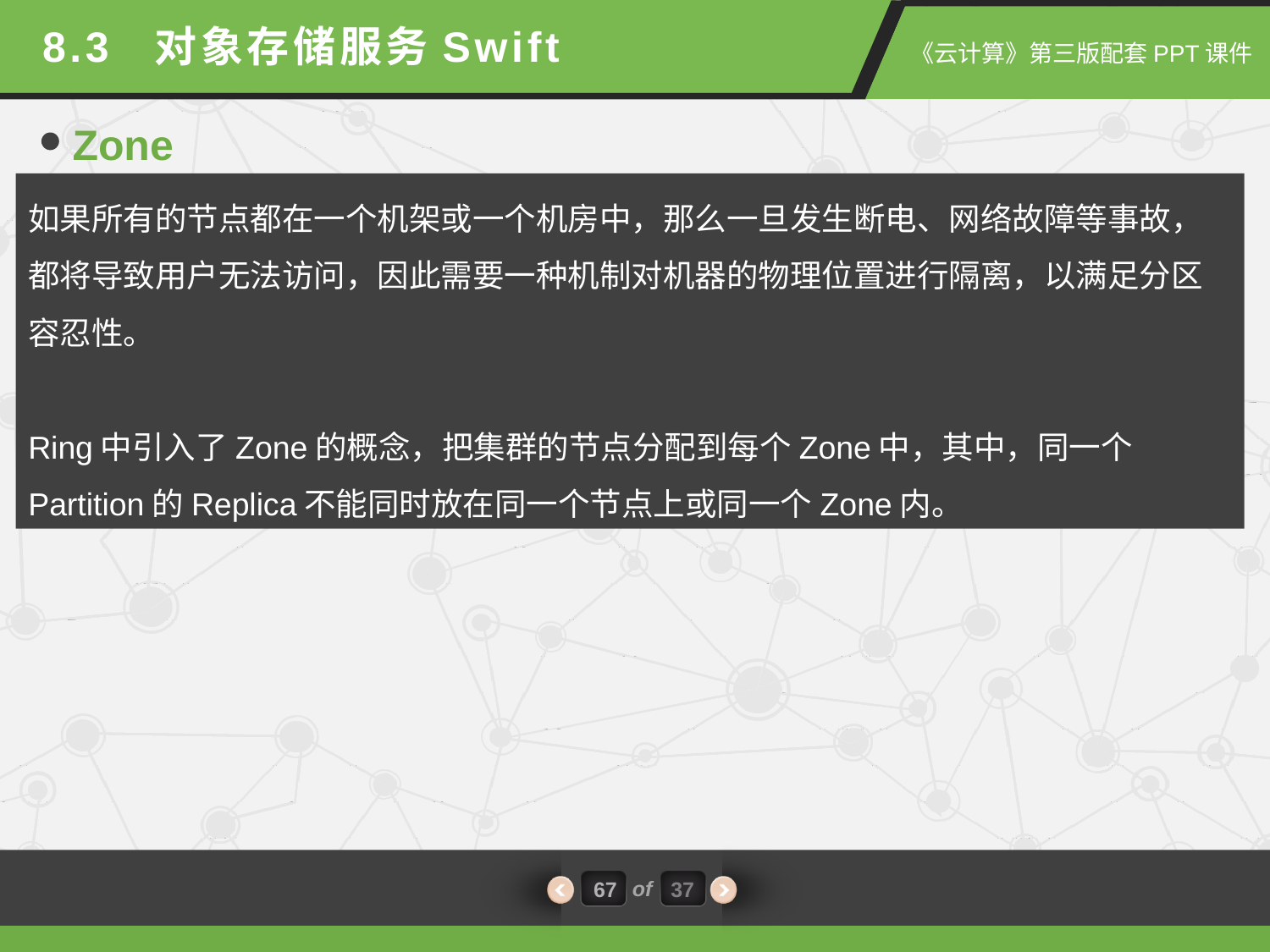

8.3  对象存储服务Swift
Zone

如果所有的节点都在一个机架或一个机房中，那么一旦发生断电、网络故障等事故，都将导致用户无法访问，因此需要一种机制对机器的物理位置进行隔离，以满足分区容忍性。

Ring中引入了Zone的概念，把集群的节点分配到每个Zone中，其中，同一个Partition的Replica不能同时放在同一个节点上或同一个Zone内。
67